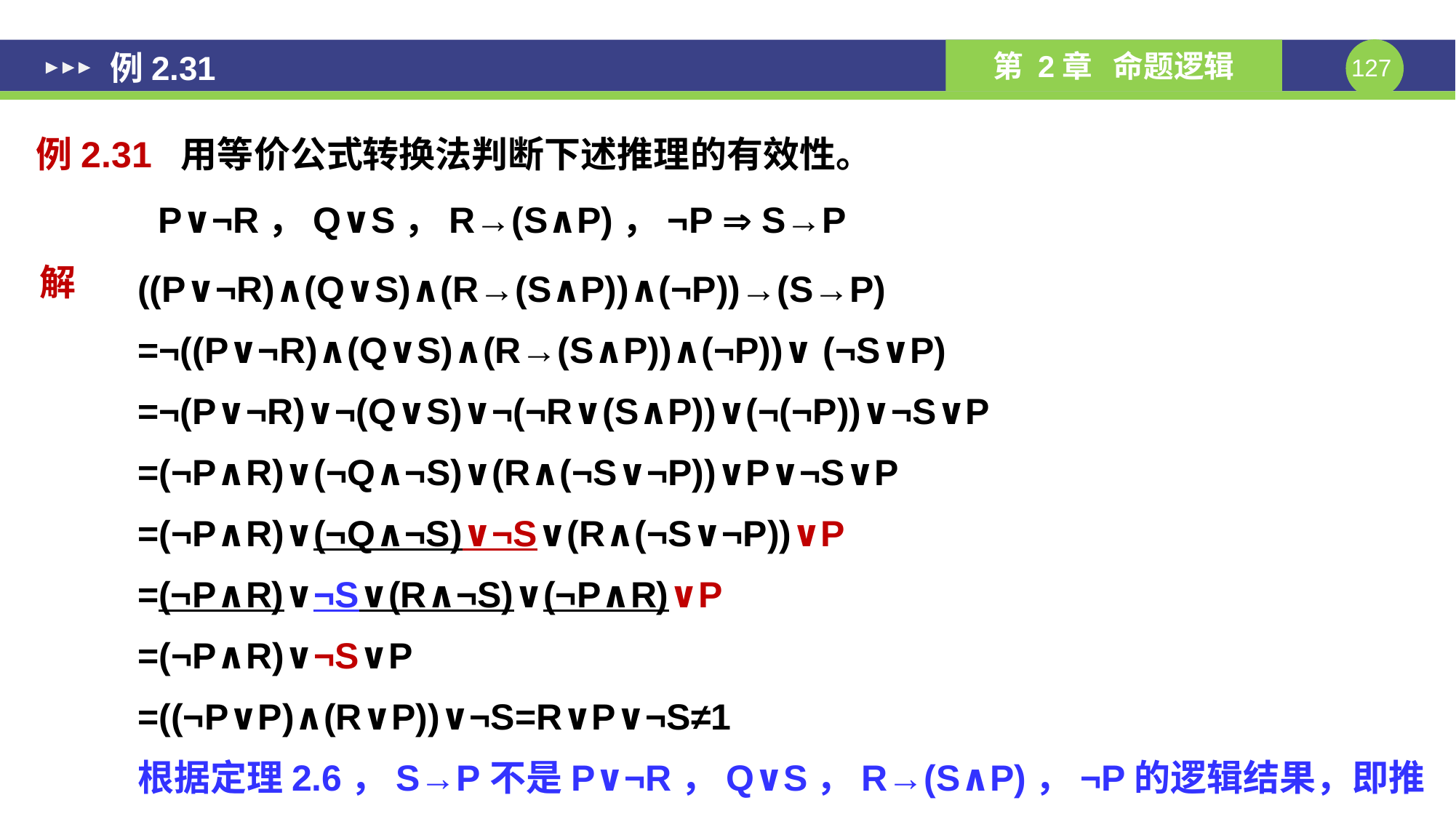

例2.31
例2.31  用等价公式转换法判断下述推理的有效性。
            P∨¬R，Q∨S，R→(S∧P)，¬P ⇒ S→P
((P∨¬R)∧(Q∨S)∧(R→(S∧P))∧(¬P))→(S→P)
=¬((P∨¬R)∧(Q∨S)∧(R→(S∧P))∧(¬P))∨ (¬S∨P)
=¬(P∨¬R)∨¬(Q∨S)∨¬(¬R∨(S∧P))∨(¬(¬P))∨¬S∨P
=(¬P∧R)∨(¬Q∧¬S)∨(R∧(¬S∨¬P))∨P∨¬S∨P
=(¬P∧R)∨(¬Q∧¬S)∨¬S∨(R∧(¬S∨¬P))∨P
=(¬P∧R)∨¬S∨(R∧¬S)∨(¬P∧R)∨P
=(¬P∧R)∨¬S∨P
=((¬P∨P)∧(R∨P))∨¬S=R∨P∨¬S≠1
根据定理2.6，S→P不是P∨¬R，Q∨S，R→(S∧P)，¬P的逻辑结果，即推理是无效的。
解